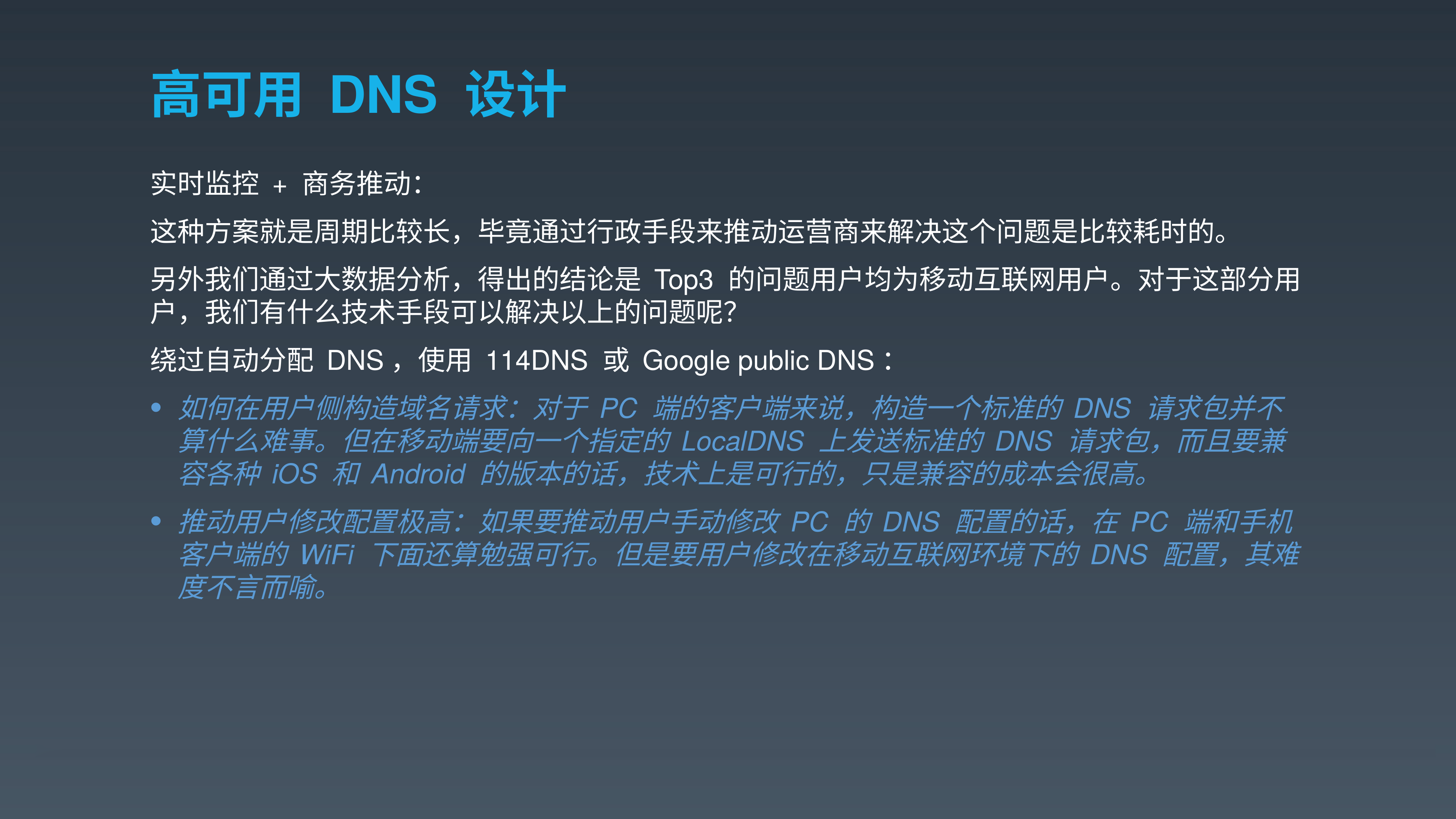

# 高可用 DNS 设计
实时监控 + 商务推动：
这种方案就是周期比较长，毕竟通过行政手段来推动运营商来解决这个问题是比较耗时的。
另外我们通过大数据分析，得出的结论是 Top3 的问题用户均为移动互联网用户。对于这部分用户，我们有什么技术手段可以解决以上的问题呢？
绕过自动分配 DNS，使用 114DNS 或 Google public DNS：
如何在用户侧构造域名请求：对于 PC 端的客户端来说，构造一个标准的 DNS 请求包并不算什么难事。但在移动端要向一个指定的 LocalDNS 上发送标准的 DNS 请求包，而且要兼容各种 iOS 和 Android 的版本的话，技术上是可行的，只是兼容的成本会很高。
推动用户修改配置极高：如果要推动用户手动修改 PC 的 DNS 配置的话，在 PC 端和手机客户端的 WiFi 下面还算勉强可行。但是要用户修改在移动互联网环境下的 DNS 配置，其难度不言而喻。